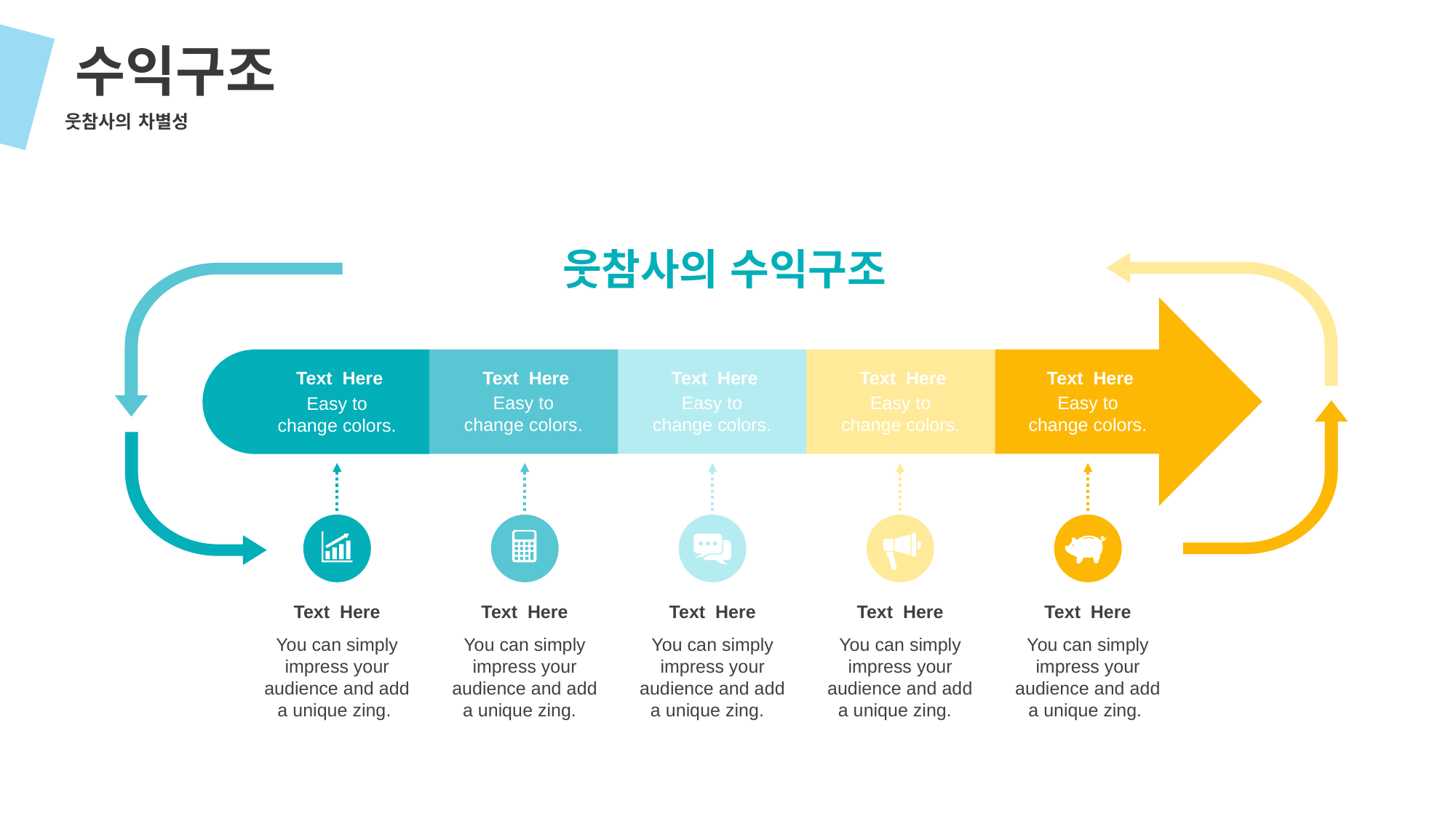

수익구조
웃참사의 차별성
웃참사의 수익구조

 Text  Here
Easy to change colors.
 Text  Here
Easy to change colors.
 Text  Here
Easy to change colors.
 Text  Here
Easy to change colors.
 Text  Here
Easy to change colors.

Text  Here
You can simply impress your audience and add a unique zing.
Text  Here
You can simply impress your audience and add a unique zing.
Text  Here
You can simply impress your audience and add a unique zing.
Text  Here
You can simply impress your audience and add a unique zing.
Text  Here
You can simply impress your audience and add a unique zing.